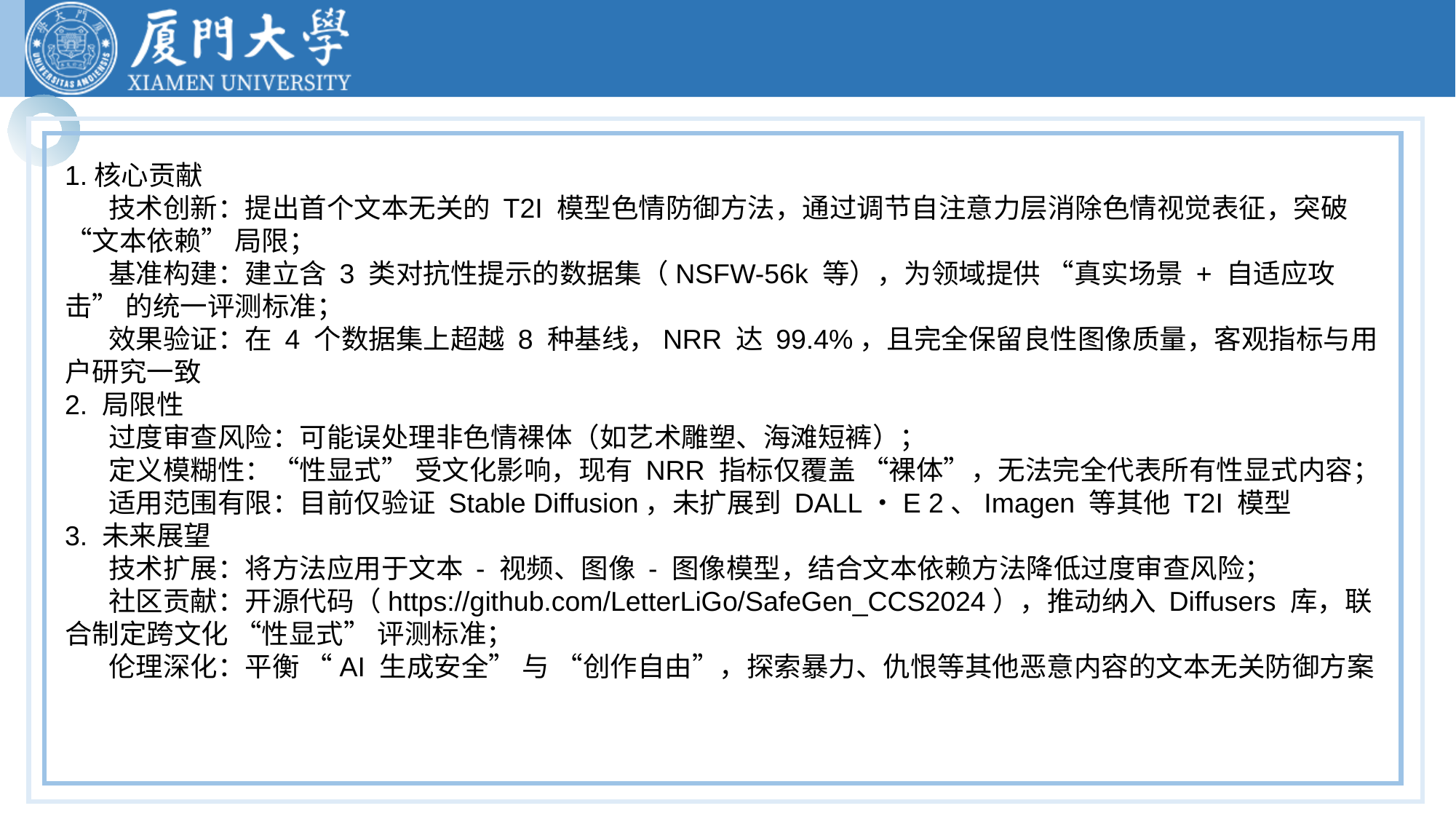

1.核心贡献
      技术创新：提出首个文本无关的 T2I 模型色情防御方法，通过调节自注意力层消除色情视觉表征，突破 “文本依赖” 局限；
      基准构建：建立含 3 类对抗性提示的数据集（NSFW-56k 等），为领域提供 “真实场景 + 自适应攻击” 的统一评测标准；
      效果验证：在 4 个数据集上超越 8 种基线，NRR 达 99.4%，且完全保留良性图像质量，客观指标与用户研究一致
2. 局限性
      过度审查风险：可能误处理非色情裸体（如艺术雕塑、海滩短裤）；
      定义模糊性：“性显式” 受文化影响，现有 NRR 指标仅覆盖 “裸体”，无法完全代表所有性显式内容；
      适用范围有限：目前仅验证 Stable Diffusion，未扩展到 DALL・E 2、Imagen 等其他 T2I 模型
3. 未来展望
      技术扩展：将方法应用于文本 - 视频、图像 - 图像模型，结合文本依赖方法降低过度审查风险；
      社区贡献：开源代码（https://github.com/LetterLiGo/SafeGen_CCS2024），推动纳入 Diffusers 库，联合制定跨文化 “性显式” 评测标准；
      伦理深化：平衡 “AI 生成安全” 与 “创作自由”，探索暴力、仇恨等其他恶意内容的文本无关防御方案